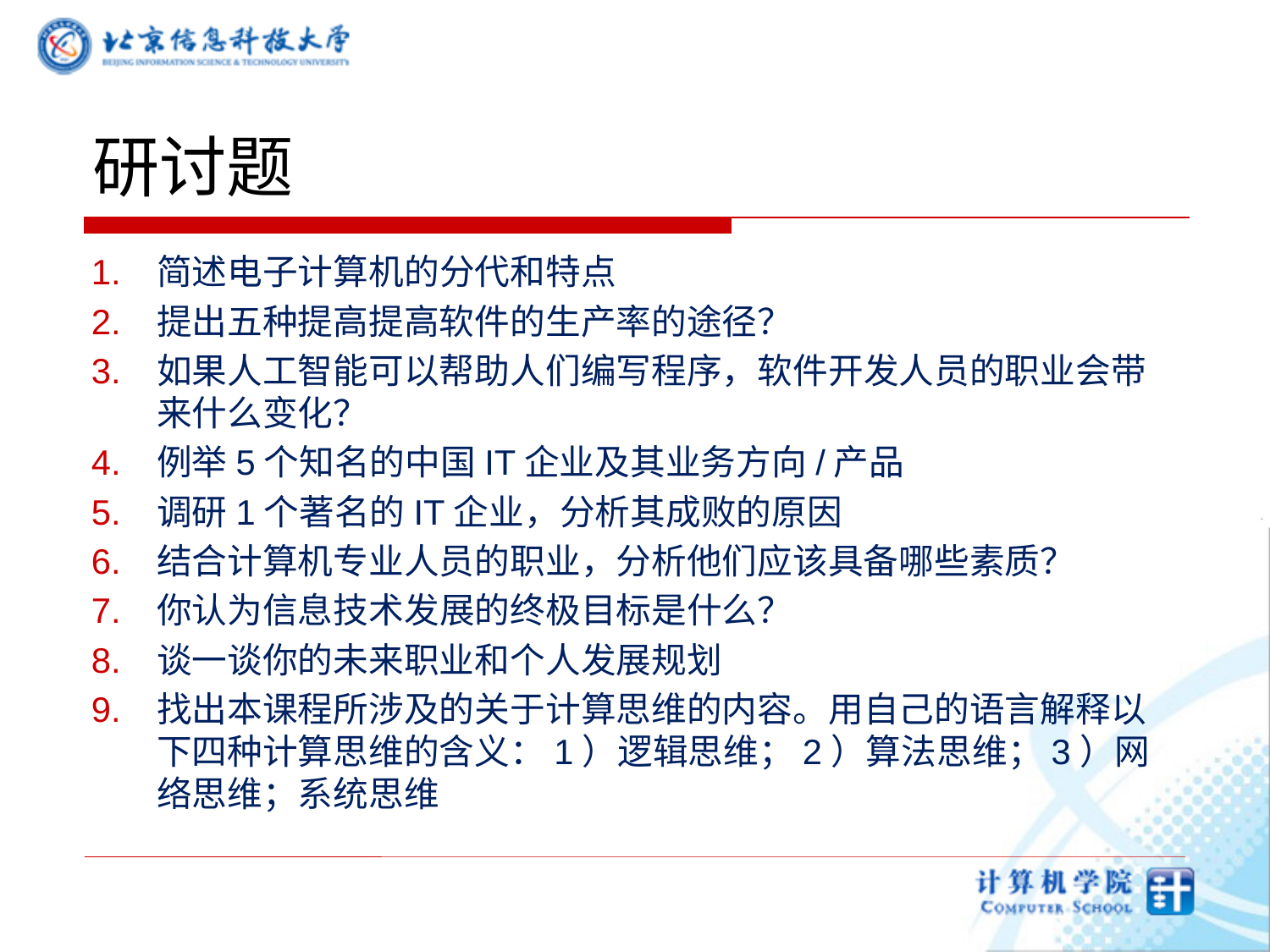

# 研讨题
简述电子计算机的分代和特点
提出五种提高提高软件的生产率的途径？
如果人工智能可以帮助人们编写程序，软件开发人员的职业会带来什么变化？
例举5个知名的中国IT企业及其业务方向/产品
调研1个著名的IT企业，分析其成败的原因
结合计算机专业人员的职业，分析他们应该具备哪些素质？
你认为信息技术发展的终极目标是什么？
谈一谈你的未来职业和个人发展规划
找出本课程所涉及的关于计算思维的内容。用自己的语言解释以下四种计算思维的含义：1）逻辑思维；2）算法思维；3）网络思维；系统思维